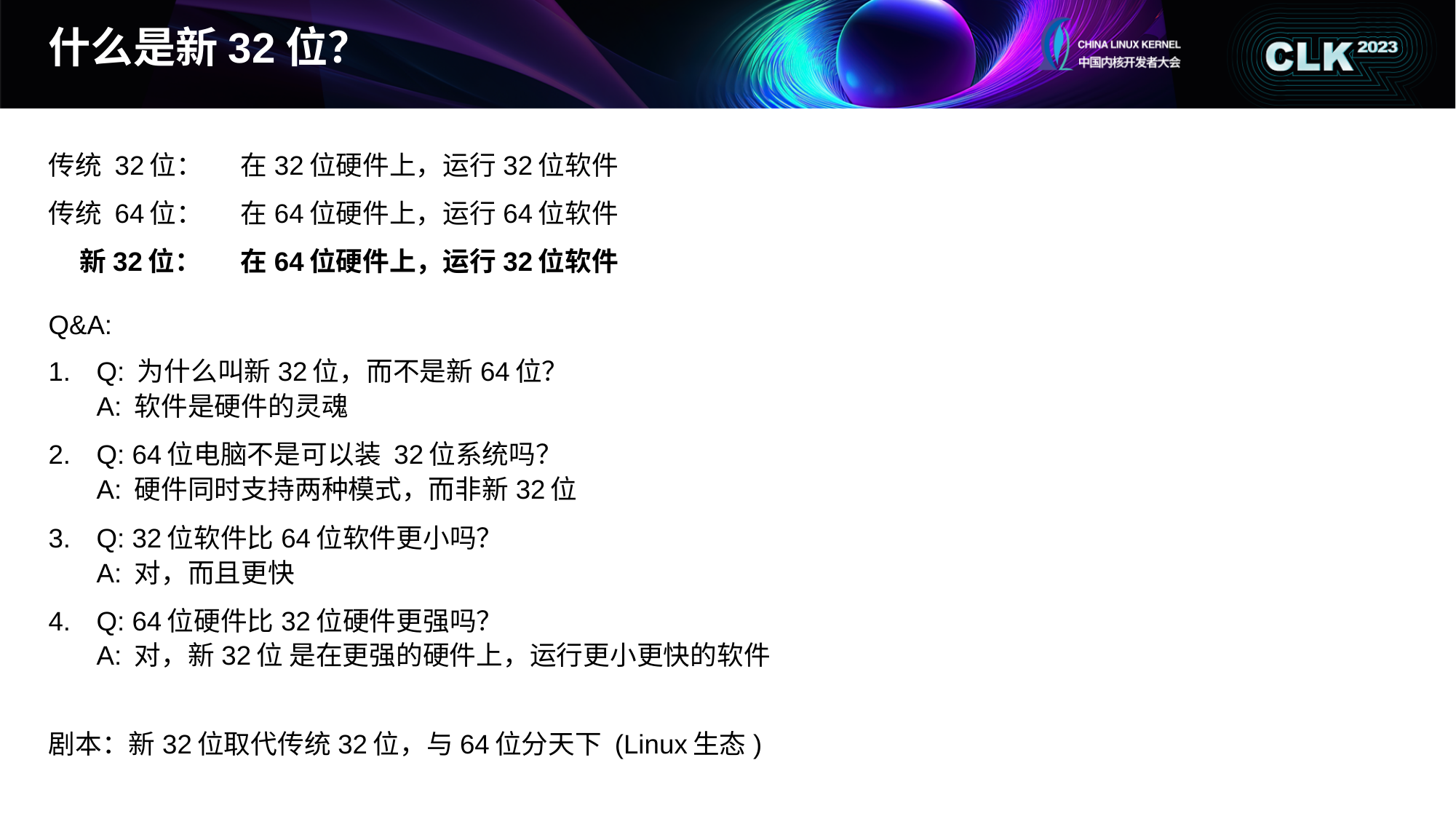

# 什么是新32位？
传统 32位：	在32位硬件上，运行32位软件
传统 64位：	在64位硬件上，运行64位软件
    新32位：	在64位硬件上，运行32位软件
Q&A:
Q: 为什么叫新32位，而不是新64位？
A: 软件是硬件的灵魂
Q: 64位电脑不是可以装 32位系统吗？
A: 硬件同时支持两种模式，而非新32位
Q: 32位软件比64位软件更小吗？
A: 对，而且更快
Q: 64位硬件比32位硬件更强吗？
A: 对，新32位 是在更强的硬件上，运行更小更快的软件

剧本：新32位取代传统32位，与64位分天下 (Linux生态)